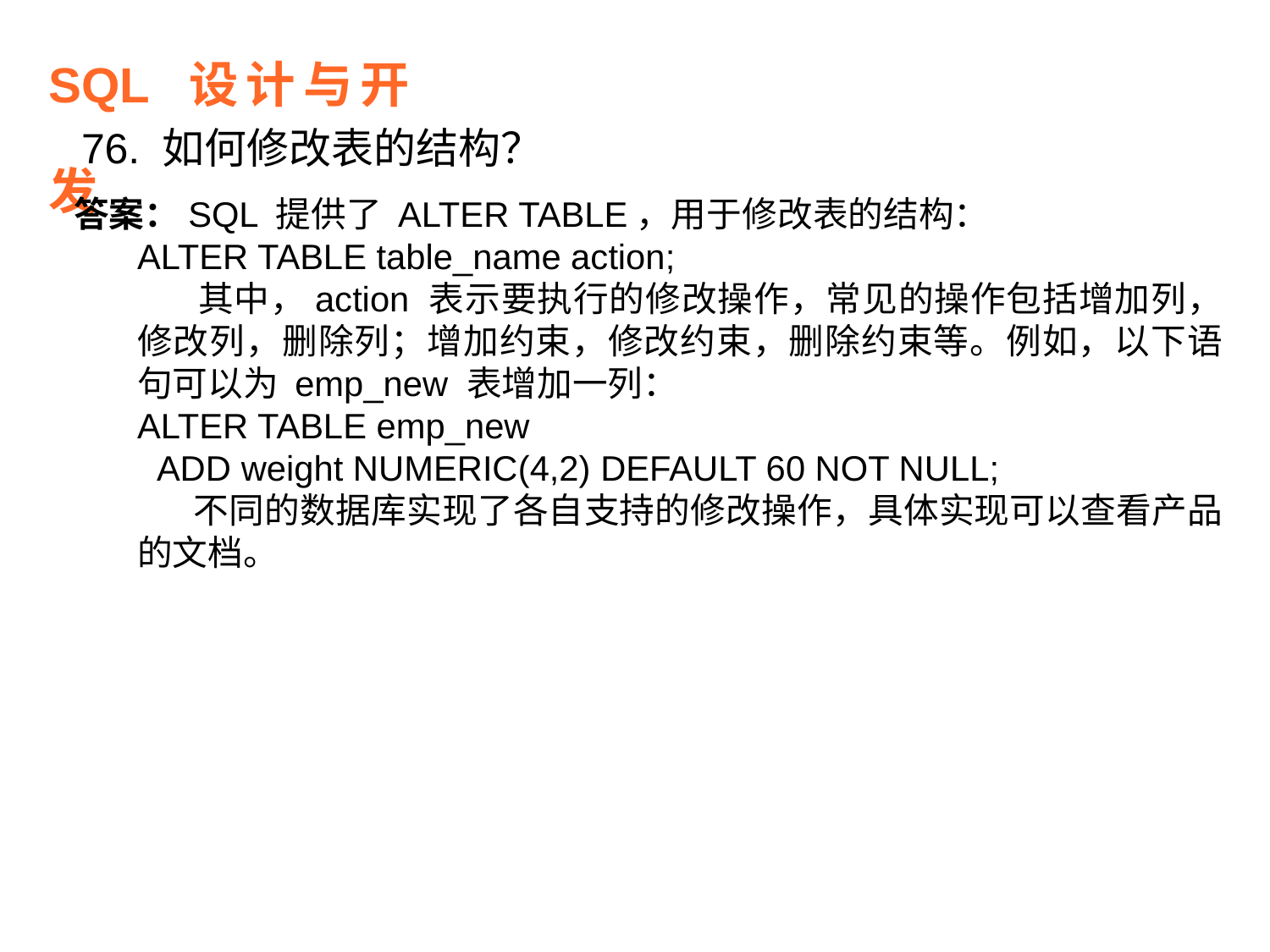

SQL 设计与开发
76. 如何修改表的结构？
答案：SQL 提供了 ALTER TABLE，用于修改表的结构：
ALTER TABLE table_name action;
      其中，action 表示要执行的修改操作，常见的操作包括增加列，修改列，删除列；增加约束，修改约束，删除约束等。例如，以下语句可以为 emp_new 表增加一列：
ALTER TABLE emp_new
  ADD weight NUMERIC(4,2) DEFAULT 60 NOT NULL;
      不同的数据库实现了各自支持的修改操作，具体实现可以查看产品的文档。